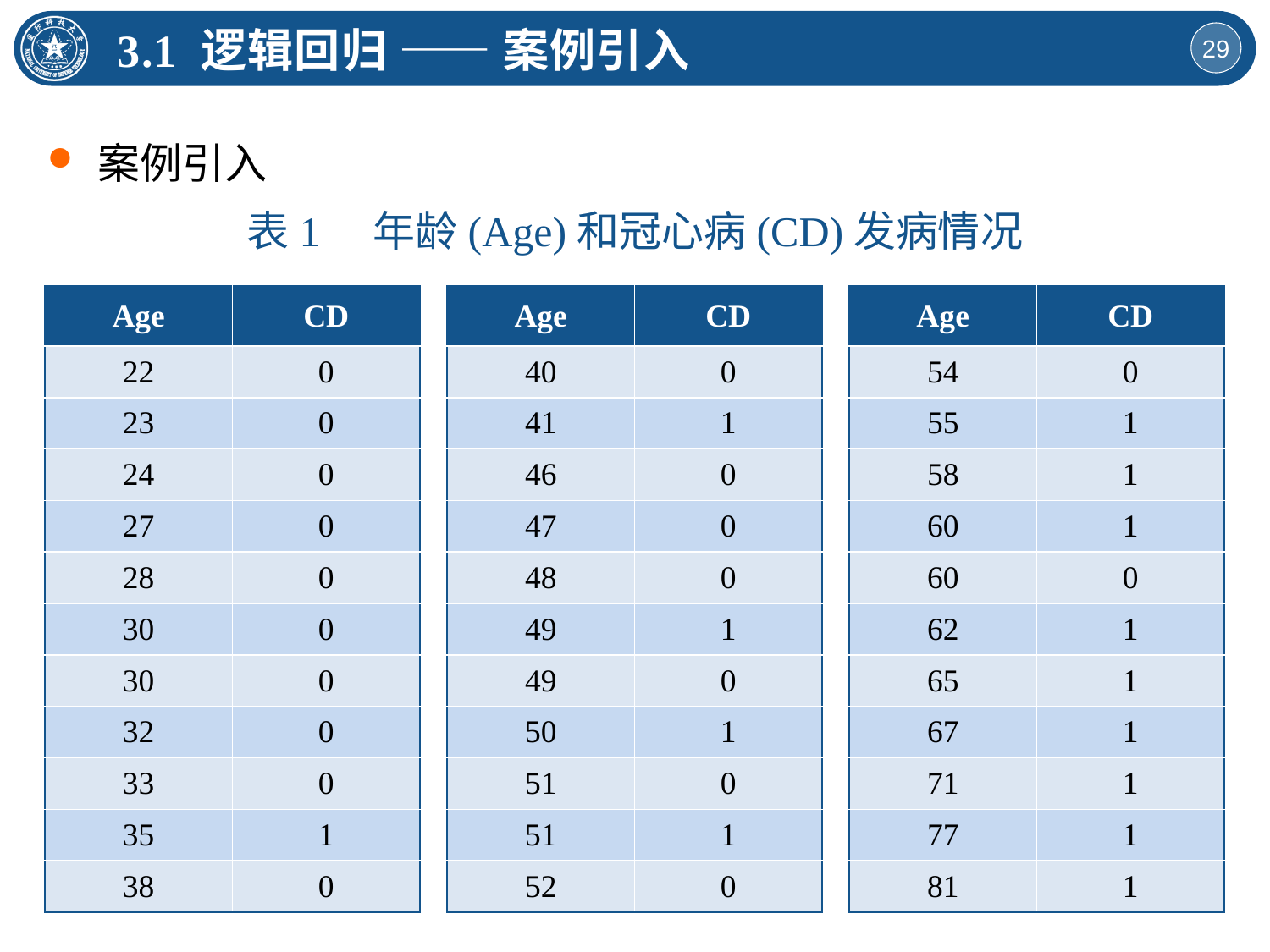

3.1 逻辑回归 —— 案例引入
案例引入
表1    年龄(Age)和冠心病(CD)发病情况
| Age | CD |
| --- | --- |
| 22 | 0 |
| 23 | 0 |
| 24 | 0 |
| 27 | 0 |
| 28 | 0 |
| 30 | 0 |
| 30 | 0 |
| 32 | 0 |
| 33 | 0 |
| 35 | 1 |
| 38 | 0 |
| Age | CD |
| --- | --- |
| 40 | 0 |
| 41 | 1 |
| 46 | 0 |
| 47 | 0 |
| 48 | 0 |
| 49 | 1 |
| 49 | 0 |
| 50 | 1 |
| 51 | 0 |
| 51 | 1 |
| 52 | 0 |
| Age | CD |
| --- | --- |
| 54 | 0 |
| 55 | 1 |
| 58 | 1 |
| 60 | 1 |
| 60 | 0 |
| 62 | 1 |
| 65 | 1 |
| 67 | 1 |
| 71 | 1 |
| 77 | 1 |
| 81 | 1 |